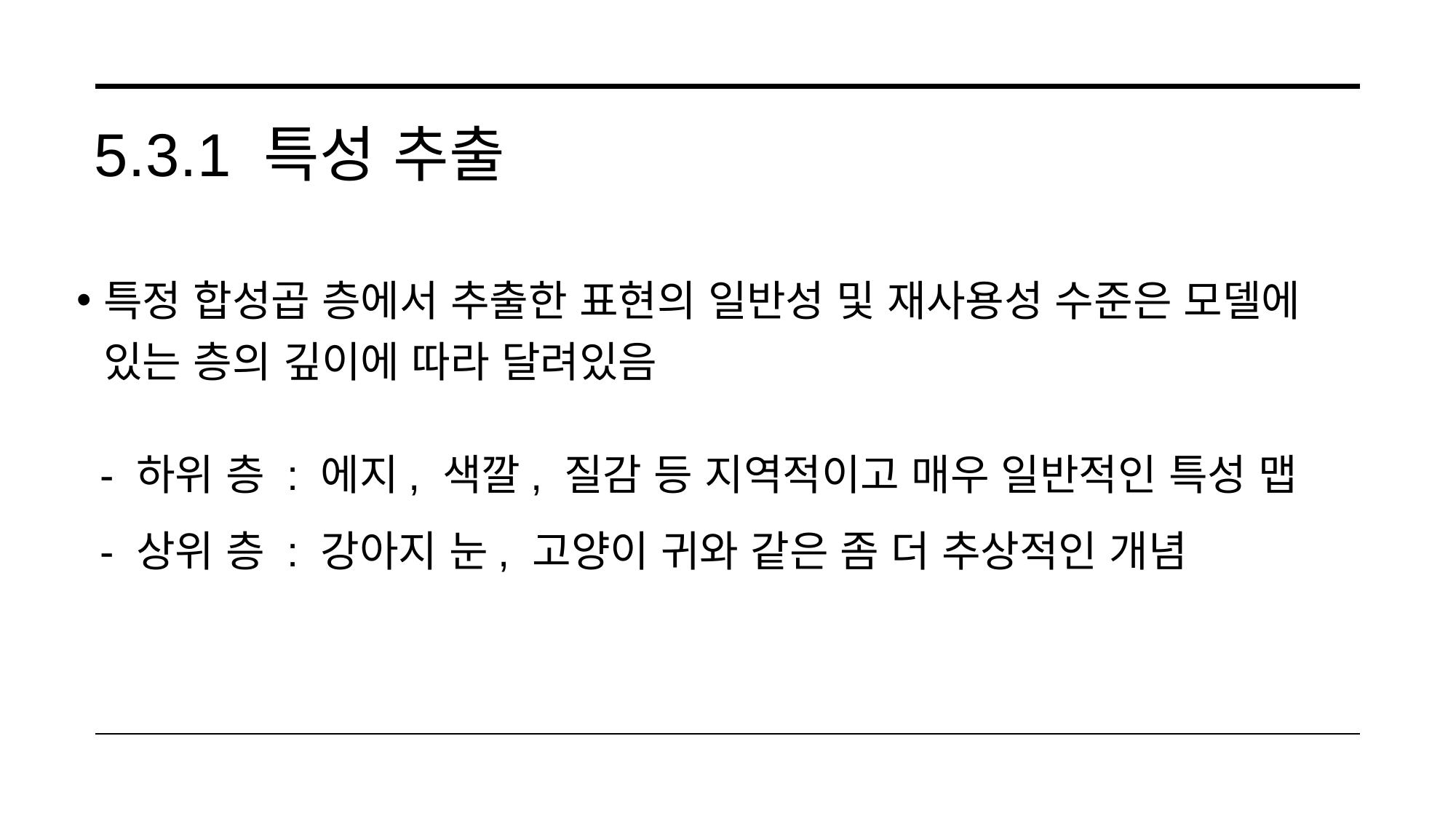

# 5.3.1 특성 추출

특정 합성곱 층에서 추출한 표현의 일반성 및 재사용성 수준은 모델에 있는 층의 깊이에 따라 달려있음

  - 하위 층 : 에지, 색깔, 질감 등 지역적이고 매우 일반적인 특성 맵
  - 상위 층 : 강아지 눈, 고양이 귀와 같은 좀 더 추상적인 개념